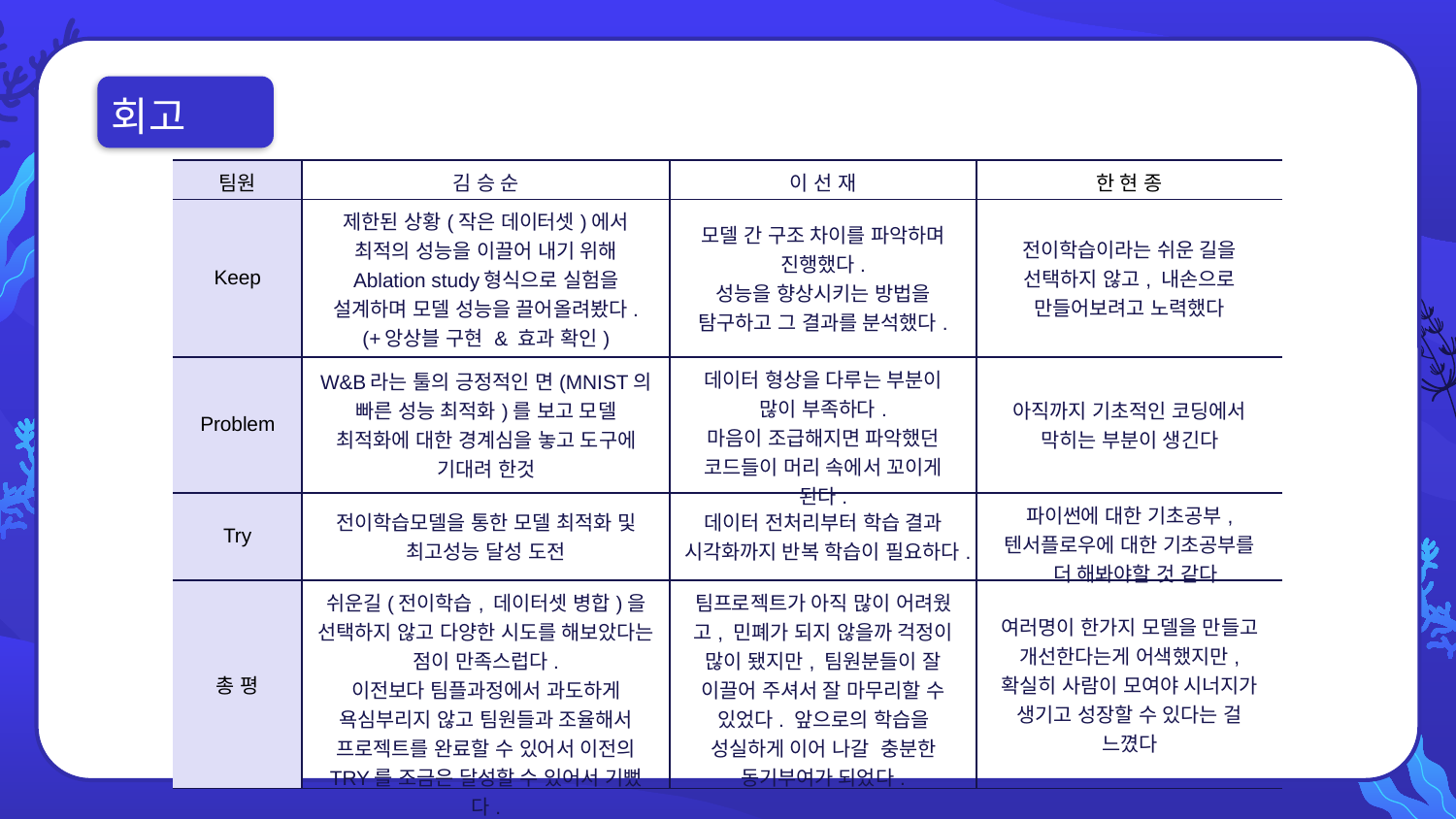

회고
| 팀원 | 김 승 순 | 이 선 재 | 한 현 종 |
| --- | --- | --- | --- |
| Keep | 제한된 상황(작은 데이터셋)에서 최적의 성능을 이끌어 내기 위해 Ablation study형식으로 실험을 설계하며 모델 성능을 끌어올려봤다.(+앙상블 구현 & 효과 확인) | 모델 간 구조 차이를 파악하며 진행했다. 성능을 향상시키는 방법을 탐구하고 그 결과를 분석했다. | 전이학습이라는 쉬운 길을 선택하지 않고, 내손으로 만들어보려고 노력했다 |
| Problem | W&B라는 툴의 긍정적인 면(MNIST의 빠른 성능 최적화)를 보고 모델 최적화에 대한 경계심을 놓고 도구에 기대려 한것 | 데이터 형상을 다루는 부분이 많이 부족하다. 마음이 조급해지면 파악했던 코드들이 머리 속에서 꼬이게 된다. | 아직까지 기초적인 코딩에서 막히는 부분이 생긴다 |
| Try | 전이학습모델을 통한 모델 최적화 및 최고성능 달성 도전 | 데이터 전처리부터 학습 결과 시각화까지 반복 학습이 필요하다. | 파이썬에 대한 기초공부, 텐서플로우에 대한 기초공부를 더 해봐야할 것 같다 |
| 총 평 | 쉬운길(전이학습, 데이터셋 병합)을 선택하지 않고 다양한 시도를 해보았다는 점이 만족스럽다. 이전보다 팀플과정에서 과도하게 욕심부리지 않고 팀원들과 조율해서 프로젝트를 완료할 수 있어서 이전의 TRY를 조금은 달성할 수 있어서 기뻤다. | 팀프로젝트가 아직 많이 어려웠고, 민폐가 되지 않을까 걱정이 많이 됐지만, 팀원분들이 잘 이끌어 주셔서 잘 마무리할 수 있었다. 앞으로의 학습을 성실하게 이어 나갈 충분한 동기부여가 되었다. | 여러명이 한가지 모델을 만들고 개선한다는게 어색했지만, 확실히 사람이 모여야 시너지가 생기고 성장할 수 있다는 걸 느꼈다 |